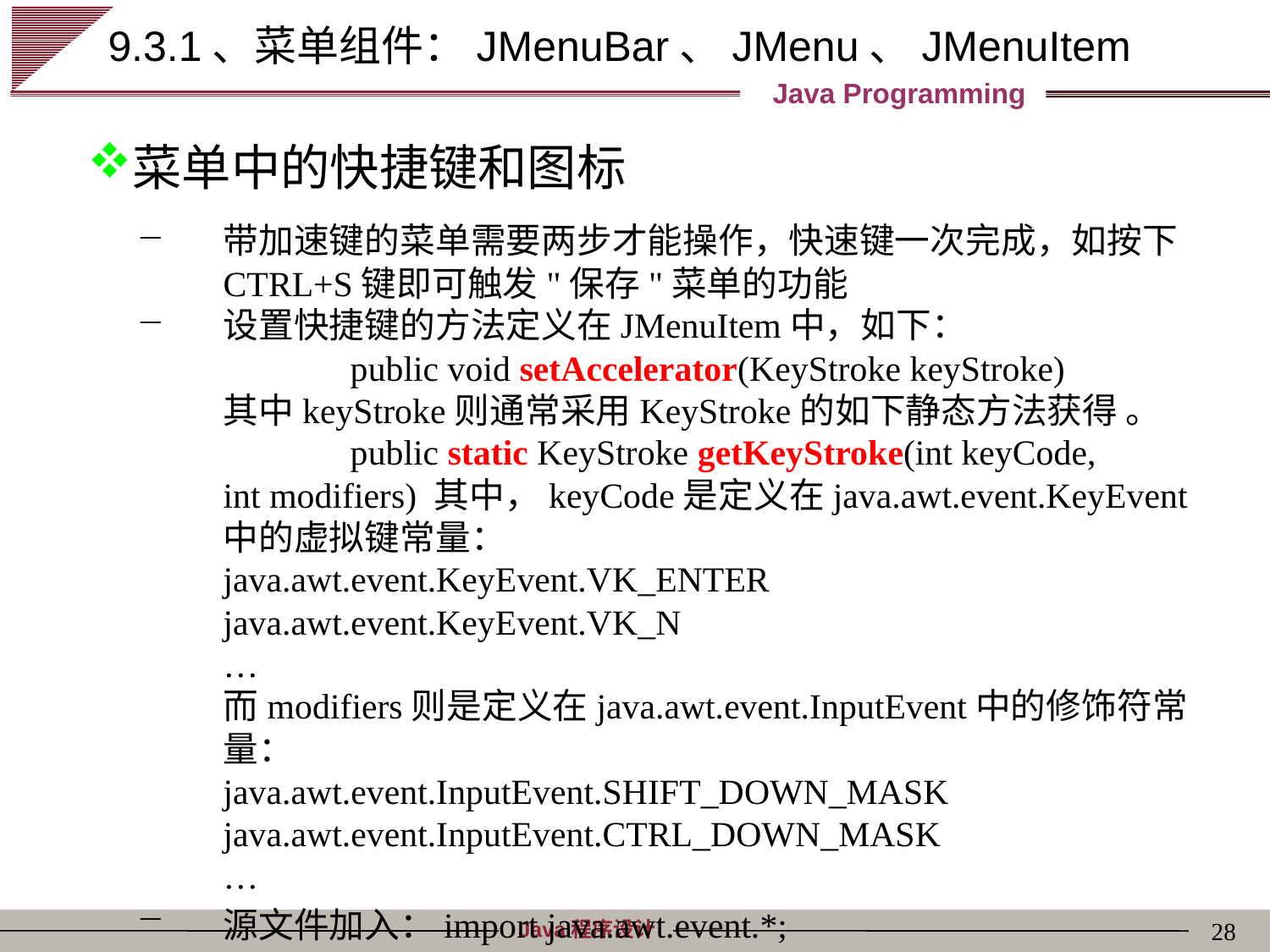

# 9.3.1、菜单组件：JMenuBar、JMenu、JMenuItem
菜单中的快捷键和图标
带加速键的菜单需要两步才能操作，快速键一次完成，如按下CTRL+S键即可触发"保存"菜单的功能
设置快捷键的方法定义在JMenuItem中，如下：
		public void setAccelerator(KeyStroke keyStroke)
	其中keyStroke则通常采用KeyStroke的如下静态方法获得 。
		public static KeyStroke getKeyStroke(int keyCode, int modifiers) 其中，keyCode是定义在java.awt.event.KeyEvent中的虚拟键常量：
	java.awt.event.KeyEvent.VK_ENTER
	java.awt.event.KeyEvent.VK_N
	…
          而modifiers则是定义在java.awt.event.InputEvent中的修饰符常量：
	java.awt.event.InputEvent.SHIFT_DOWN_MASK
	java.awt.event.InputEvent.CTRL_DOWN_MASK
	…
源文件加入：import java.awt.event.*;